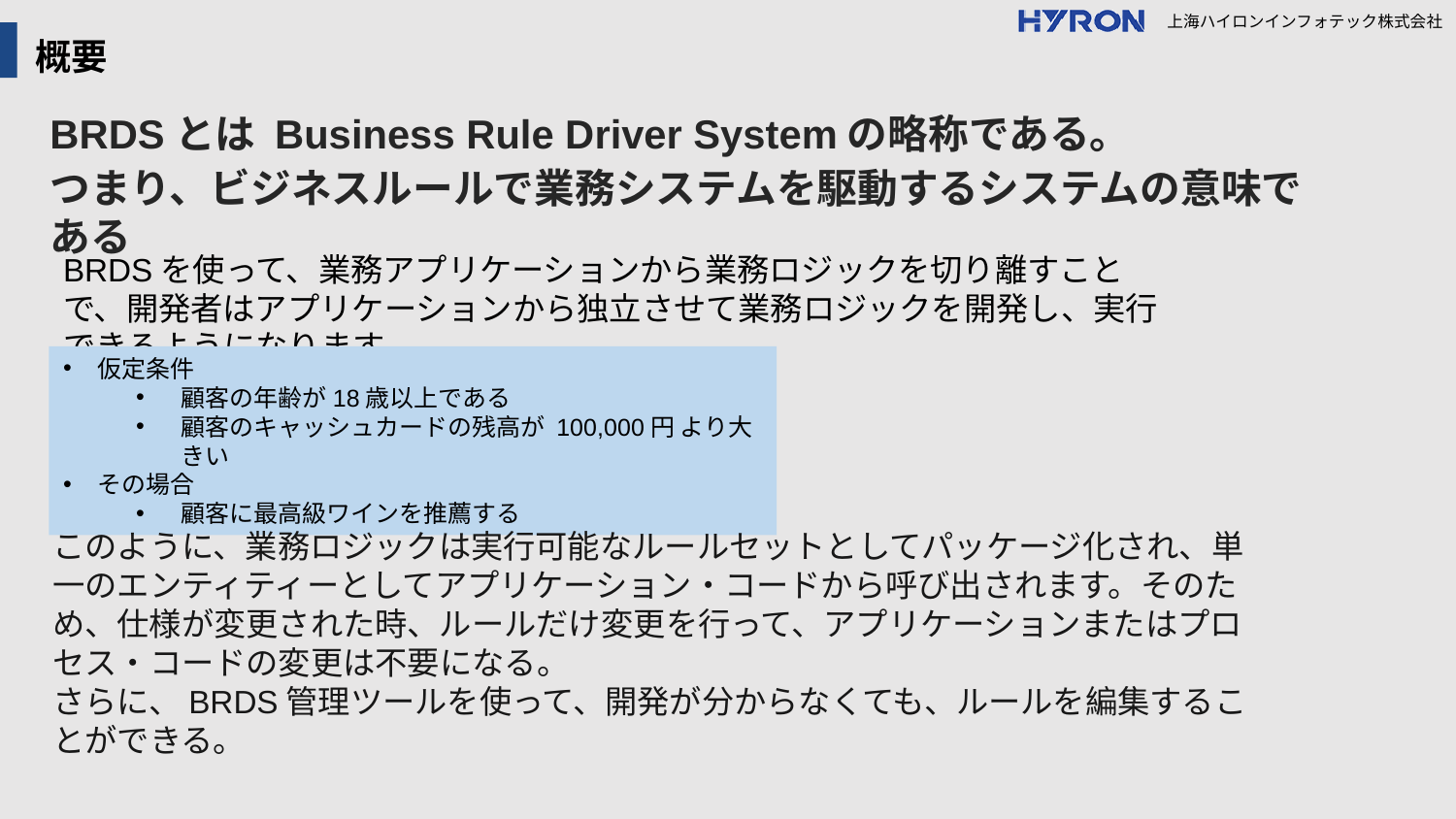

概要
BRDSとは Business Rule Driver Systemの略称である。
つまり、ビジネスルールで業務システムを駆動するシステムの意味である
BRDSを使って、業務アプリケーションから業務ロジックを切り離すことで、開発者はアプリケーションから独立させて業務ロジックを開発し、実行できるようになります。
仮定条件
顧客の年齢が18歳以上である
顧客のキャッシュカードの残高が 100,000円 より大きい
その場合
顧客に最高級ワインを推薦する
このように、業務ロジックは実行可能なルールセットとしてパッケージ化され、単一のエンティティーとしてアプリケーション・コードから呼び出されます。そのため、仕様が変更された時、ルールだけ変更を行って、アプリケーションまたはプロセス・コードの変更は不要になる。
さらに、BRDS管理ツールを使って、開発が分からなくても、ルールを編集することができる。